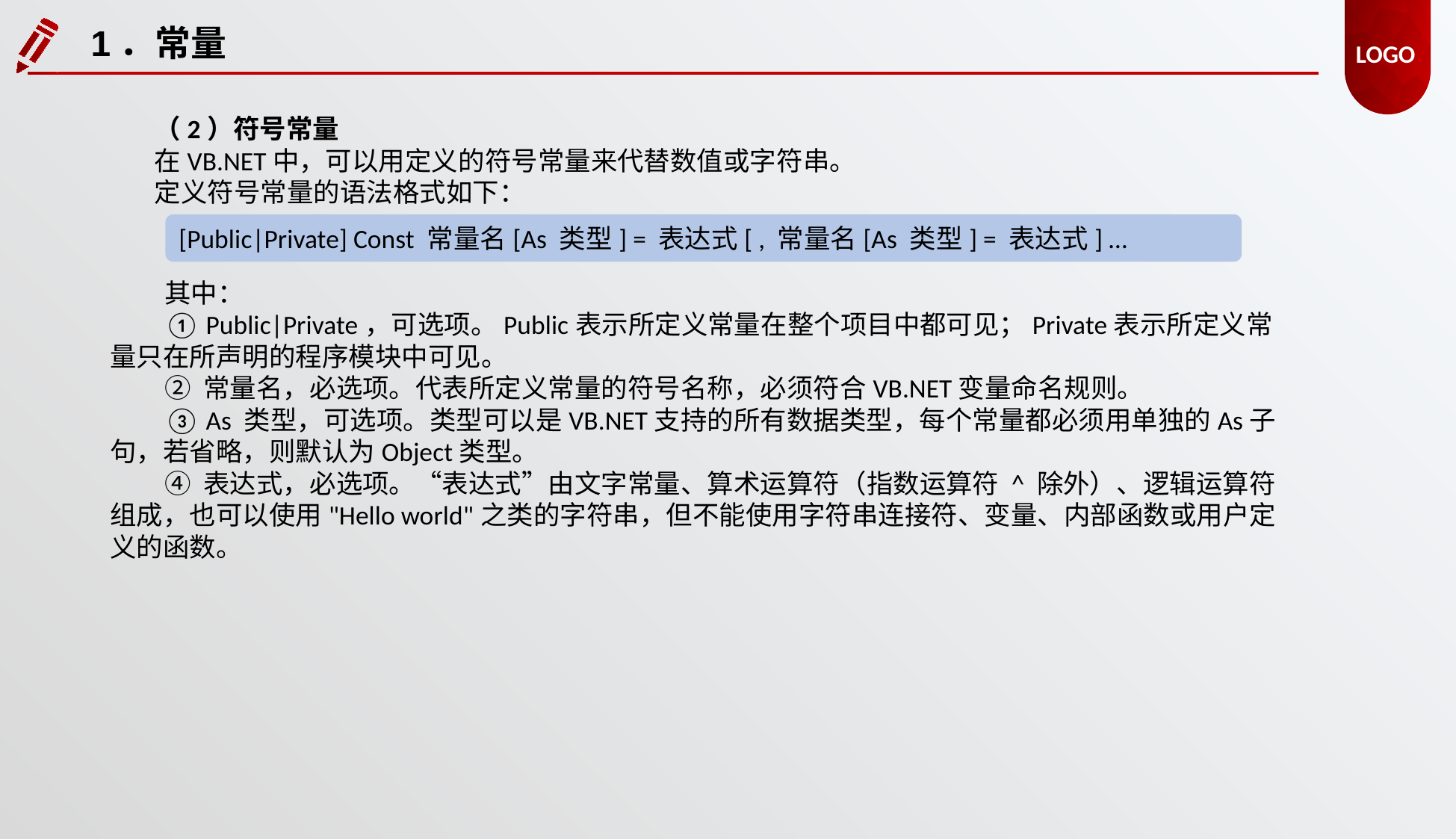

1．常量
（2）符号常量
在VB.NET中，可以用定义的符号常量来代替数值或字符串。
定义符号常量的语法格式如下：
[Public|Private] Const 常量名[As 类型] = 表达式[ , 常量名[As 类型] = 表达式] …
其中：
① Public|Private，可选项。Public表示所定义常量在整个项目中都可见；Private表示所定义常量只在所声明的程序模块中可见。
② 常量名，必选项。代表所定义常量的符号名称，必须符合VB.NET变量命名规则。
③ As 类型，可选项。类型可以是VB.NET支持的所有数据类型，每个常量都必须用单独的As子句，若省略，则默认为Object类型。
④ 表达式，必选项。“表达式”由文字常量、算术运算符（指数运算符 ^ 除外）、逻辑运算符组成，也可以使用"Hello world"之类的字符串，但不能使用字符串连接符、变量、内部函数或用户定义的函数。